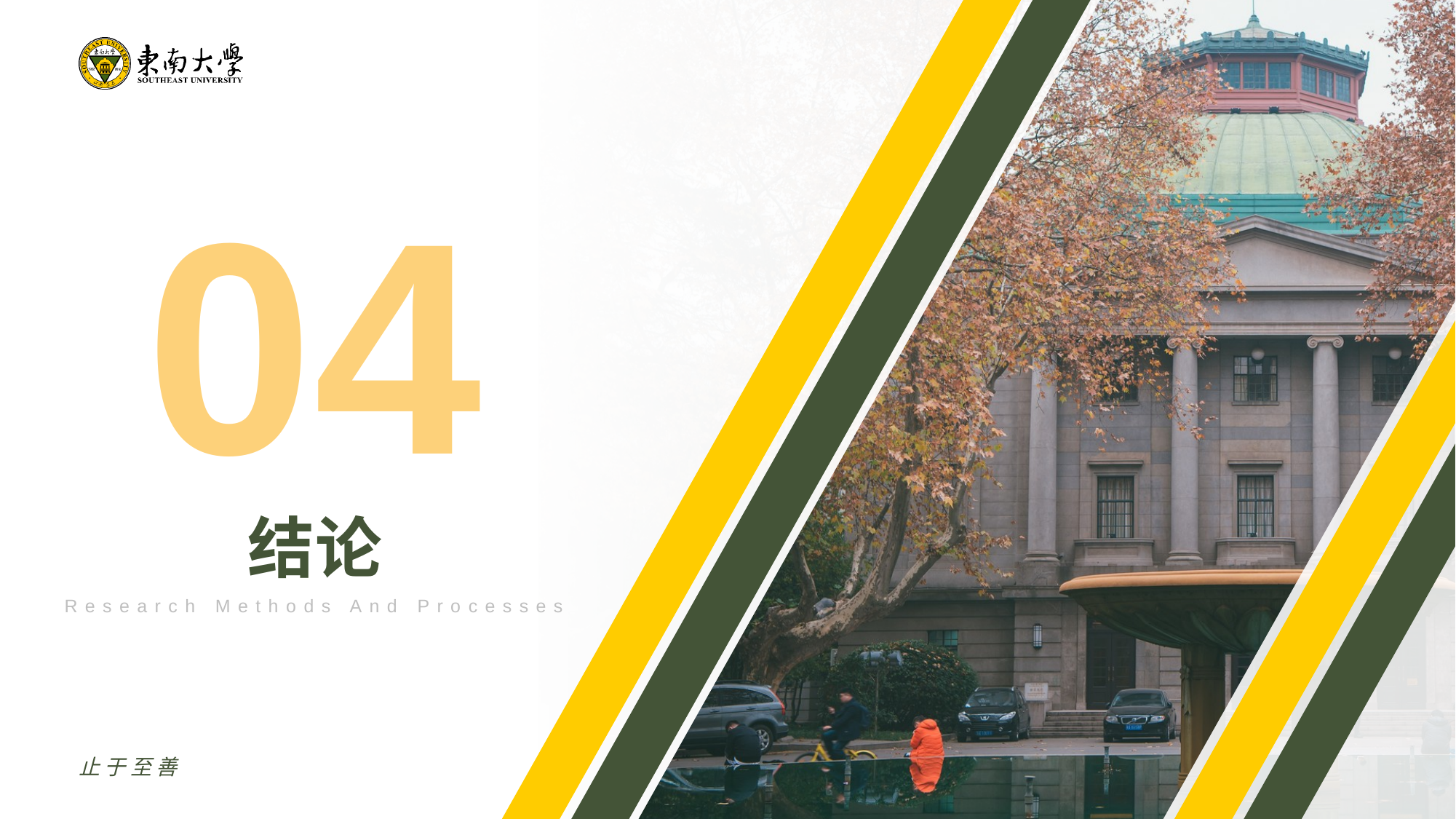

04
结论
Research Methods And Processes
止于至善